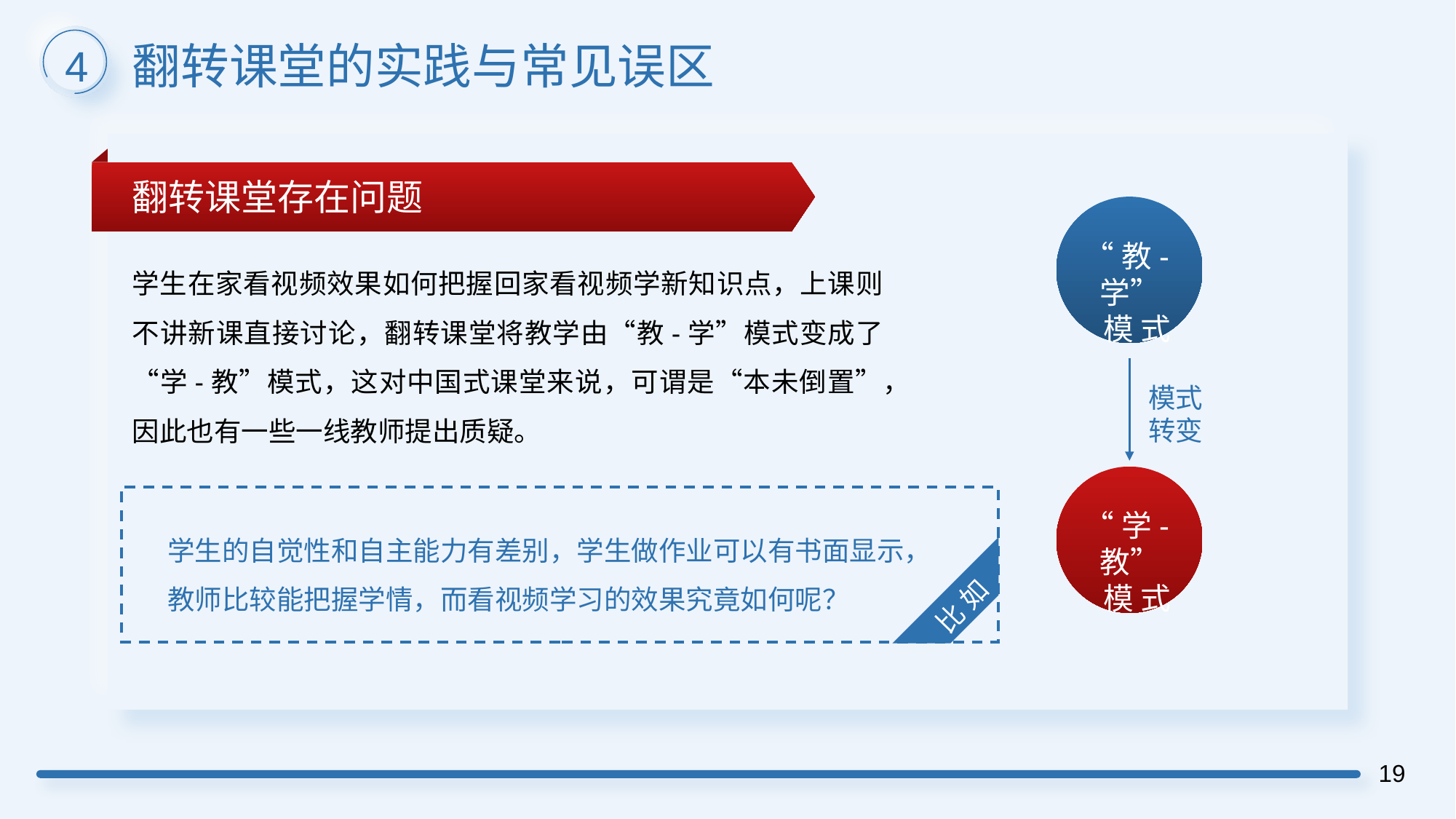

翻转课堂的实践与常见误区
4

翻转课堂存在问题

“教-学”
 模 式
学生在家看视频效果如何把握回家看视频学新知识点，上课则不讲新课直接讨论，翻转课堂将教学由“教-学”模式变成了“学-教”模式，这对中国式课堂来说，可谓是“本未倒置”，因此也有一些一线教师提出质疑。
模式
转变

“学-教”
 模 式

学生的自觉性和自主能力有差别，学生做作业可以有书面显示，教师比较能把握学情，而看视频学习的效果究竟如何呢？

比 如